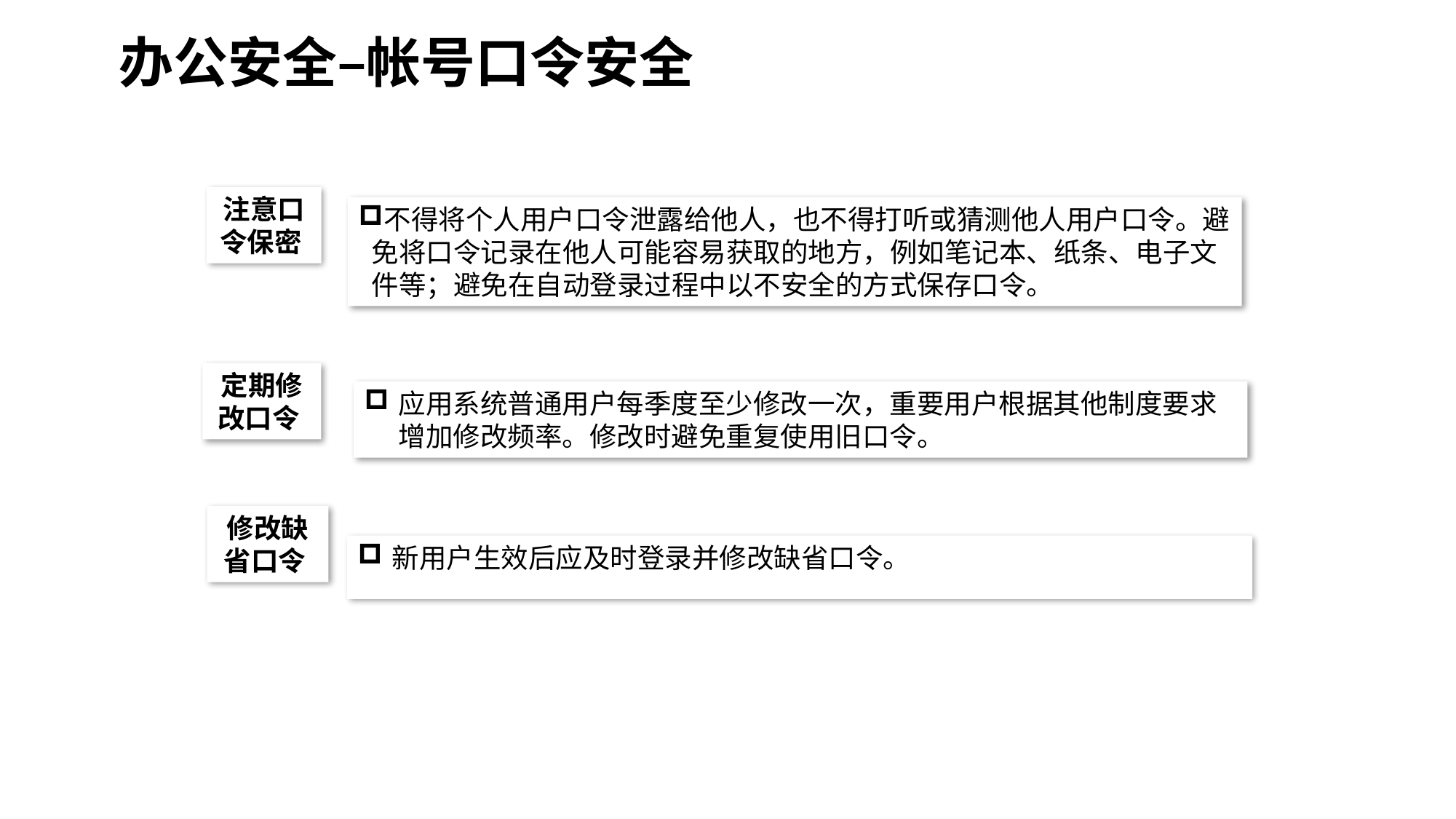

办公安全–帐号口令安全

注意口令保密
不得将个人用户口令泄露给他人，也不得打听或猜测他人用户口令。避免将口令记录在他人可能容易获取的地方，例如笔记本、纸条、电子文件等；避免在自动登录过程中以不安全的方式保存口令。
定期修改口令
应用系统普通用户每季度至少修改一次，重要用户根据其他制度要求增加修改频率。修改时避免重复使用旧口令。
修改缺省口令
新用户生效后应及时登录并修改缺省口令。

27

信息安全意识培训